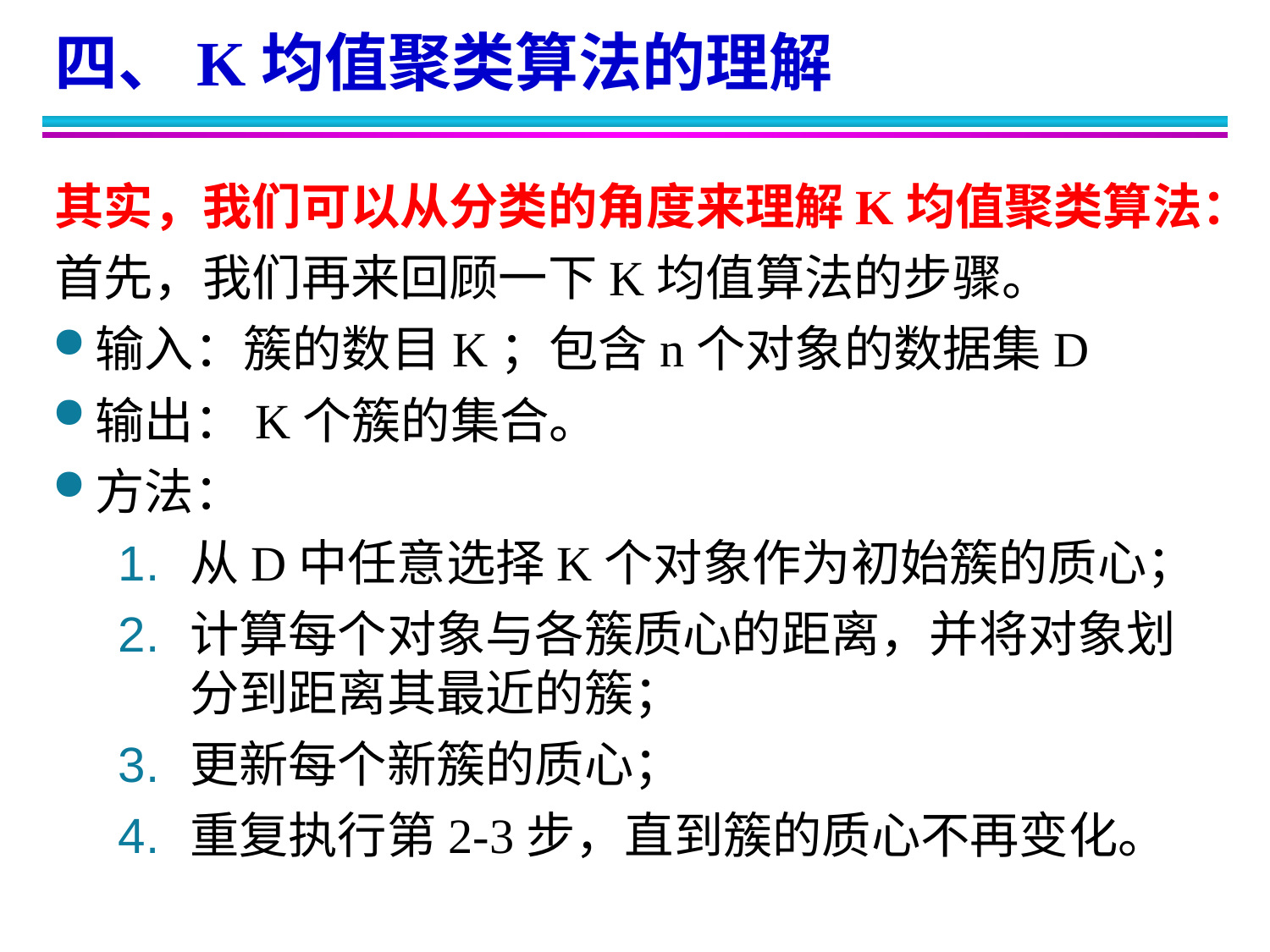

四、K均值聚类算法的理解
其实，我们可以从分类的角度来理解K均值聚类算法：
首先，我们再来回顾一下K均值算法的步骤。
输入：簇的数目K；包含n个对象的数据集D
输出：K个簇的集合。
方法：
从D中任意选择K个对象作为初始簇的质心；
计算每个对象与各簇质心的距离，并将对象划分到距离其最近的簇；
更新每个新簇的质心；
重复执行第2-3步，直到簇的质心不再变化。